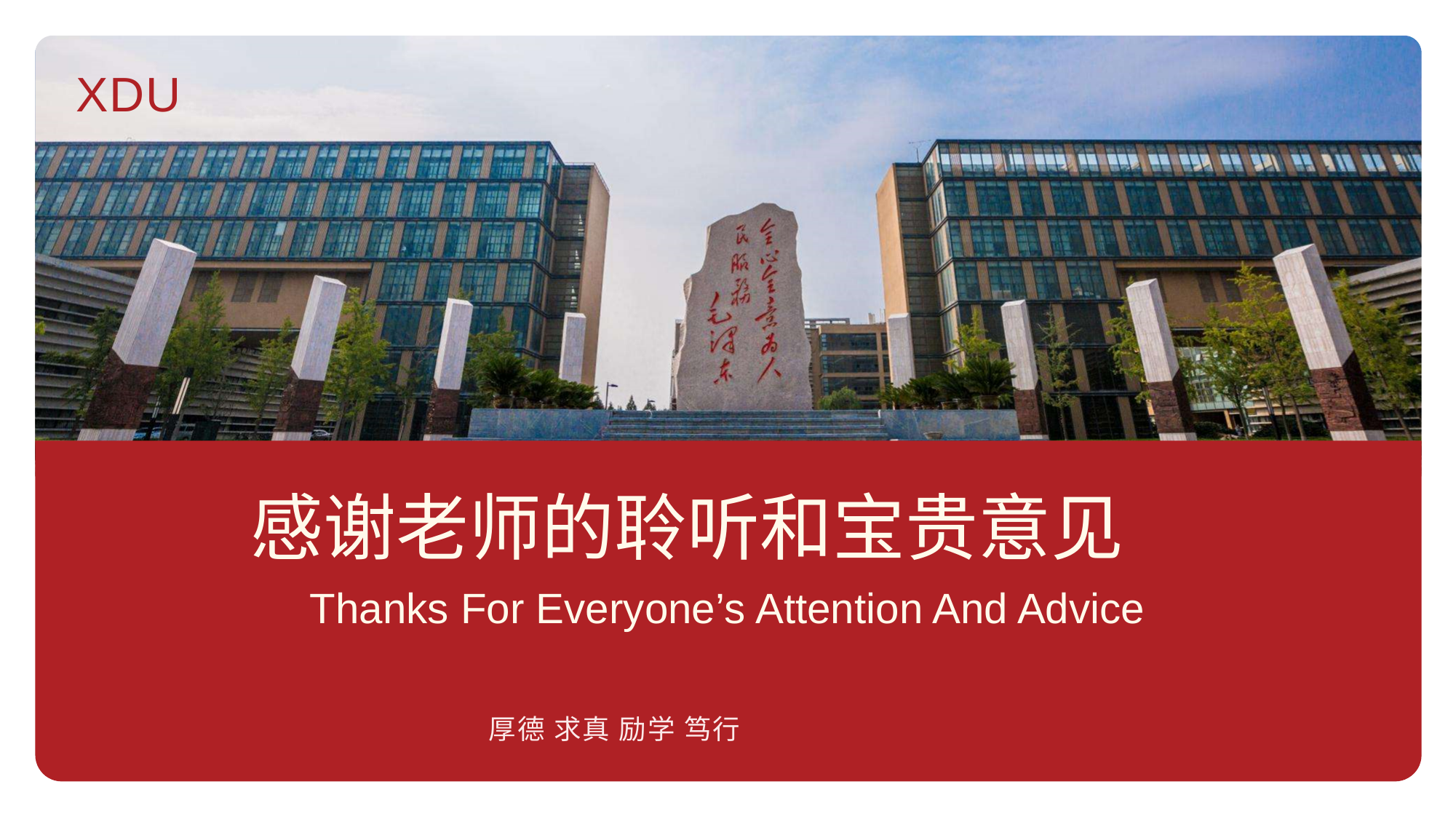

XDU

感谢老师的聆听和宝贵意见
Thanks For Everyone’s Attention And Advice
厚德 求真 励学 笃行